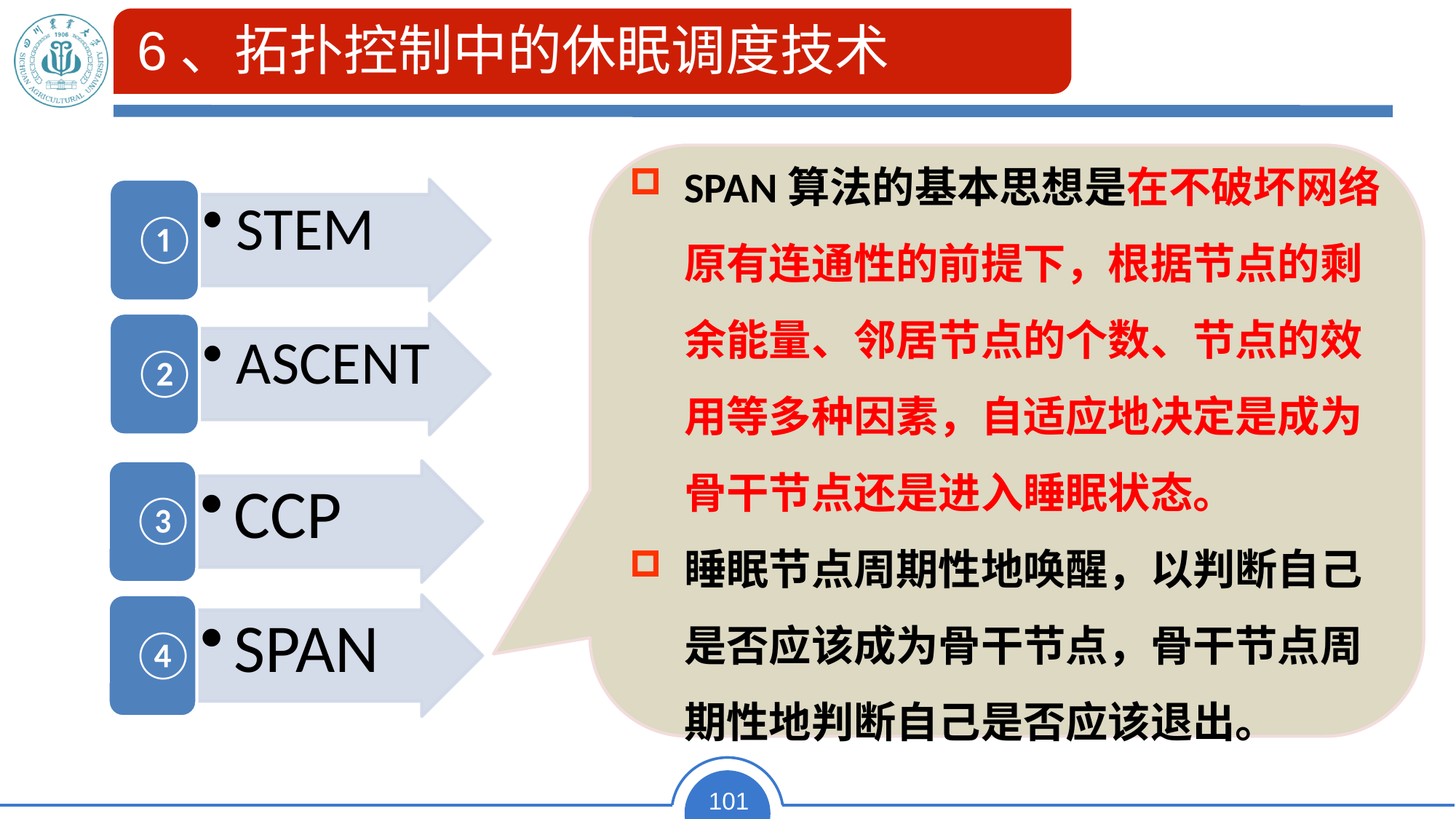

# 6、拓扑控制中的休眠调度技术
SPAN算法的基本思想是在不破坏网络原有连通性的前提下，根据节点的剩余能量、邻居节点的个数、节点的效用等多种因素，自适应地决定是成为骨干节点还是进入睡眠状态。
睡眠节点周期性地唤醒，以判断自己是否应该成为骨干节点，骨干节点周期性地判断自己是否应该退出。
STEM
①
ASCENT
②
CCP
③
SPAN
④